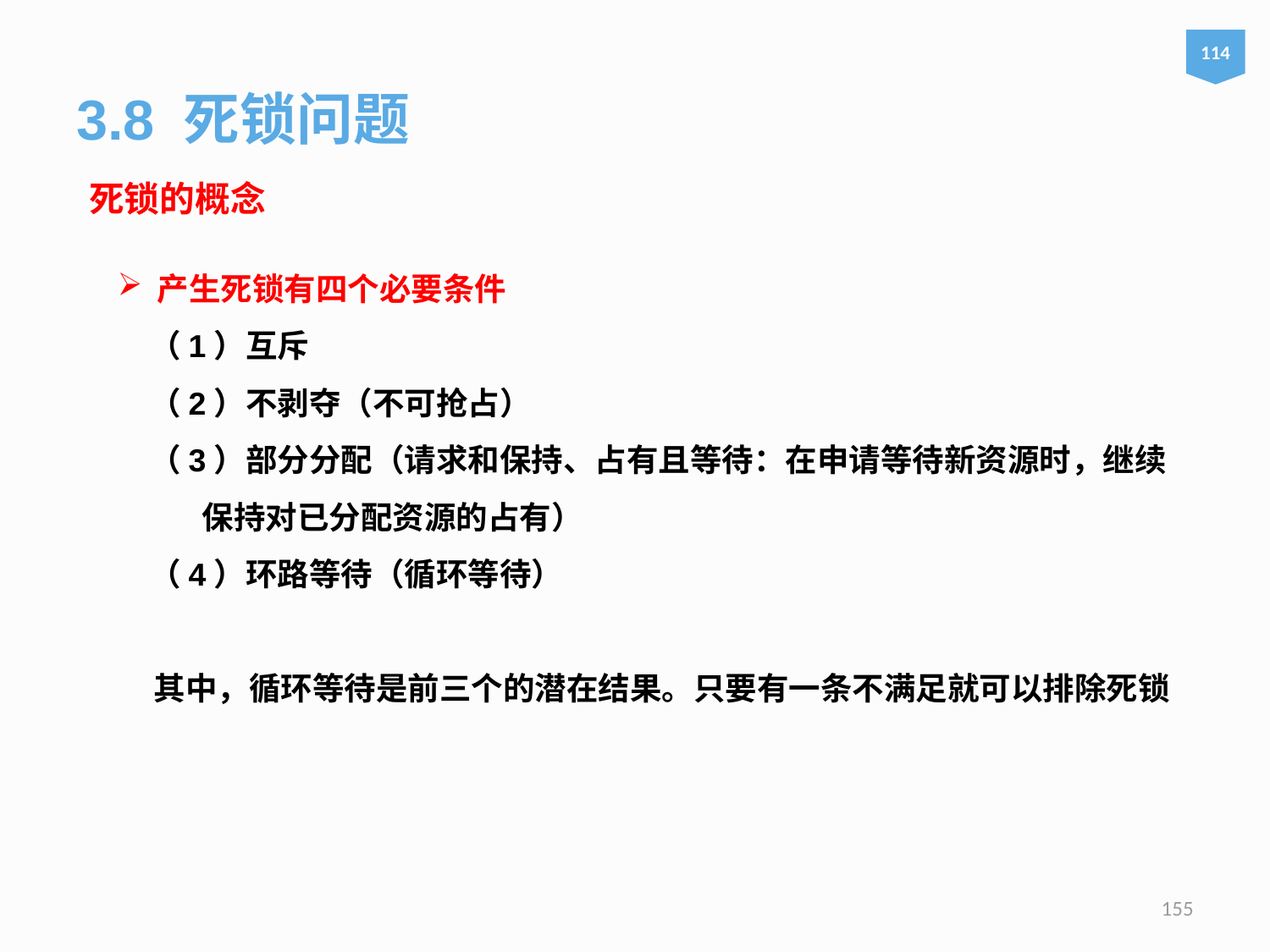

114
3.8 死锁问题
死锁的概念

产生死锁有四个必要条件
　（1）互斥
　（2）不剥夺（不可抢占）
　（3）部分分配（请求和保持、占有且等待：在申请等待新资源时，继续保持对已分配资源的占有）
　（4）环路等待（循环等待）

    其中，循环等待是前三个的潜在结果。只要有一条不满足就可以排除死锁

155